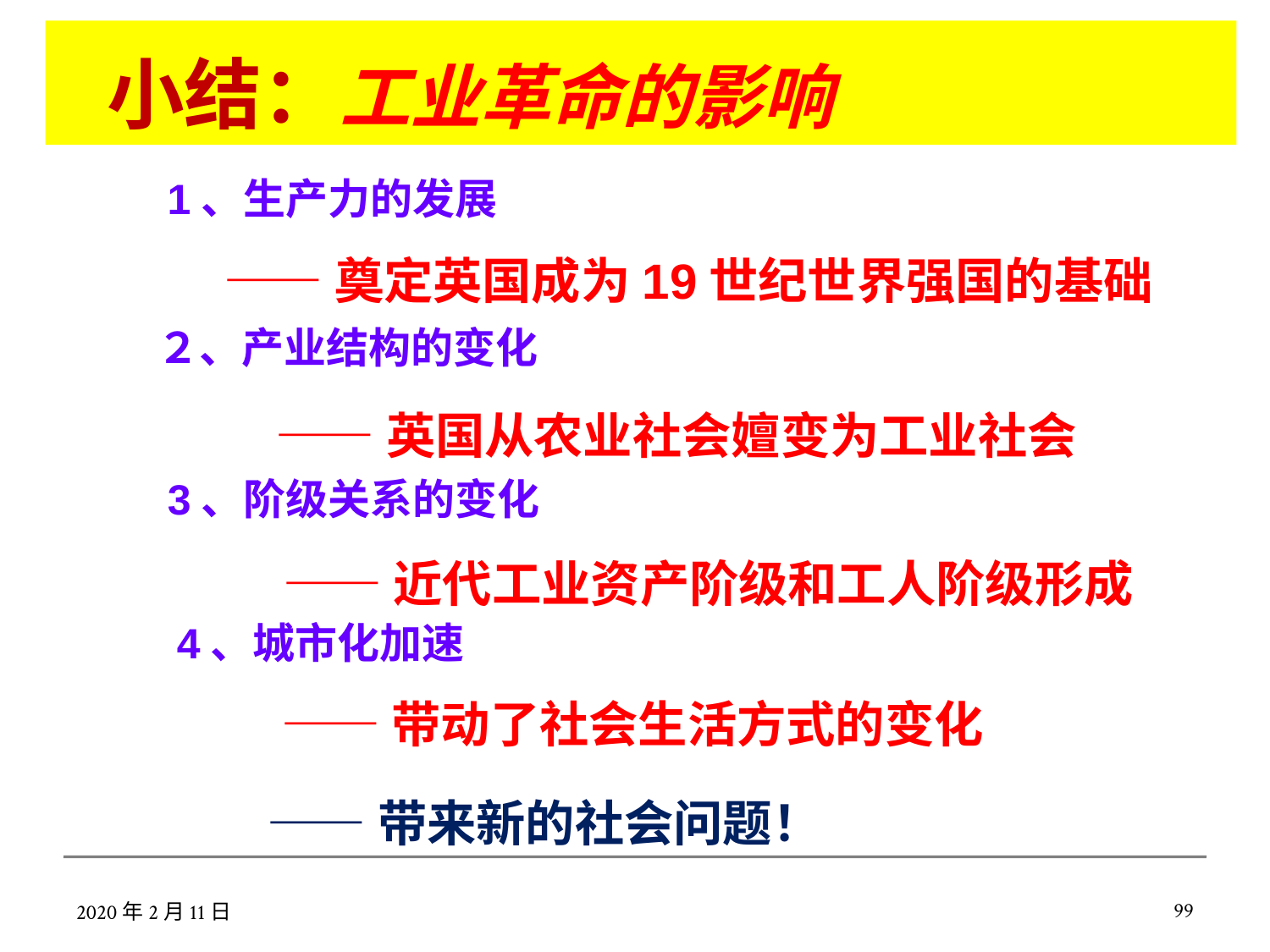

小结：工业革命的影响
1、生产力的发展
——奠定英国成为19世纪世界强国的基础
２、产业结构的变化
——英国从农业社会嬗变为工业社会
3、阶级关系的变化
——近代工业资产阶级和工人阶级形成
 4、城市化加速
——带动了社会生活方式的变化
——带来新的社会问题！
2020年2月11日
99